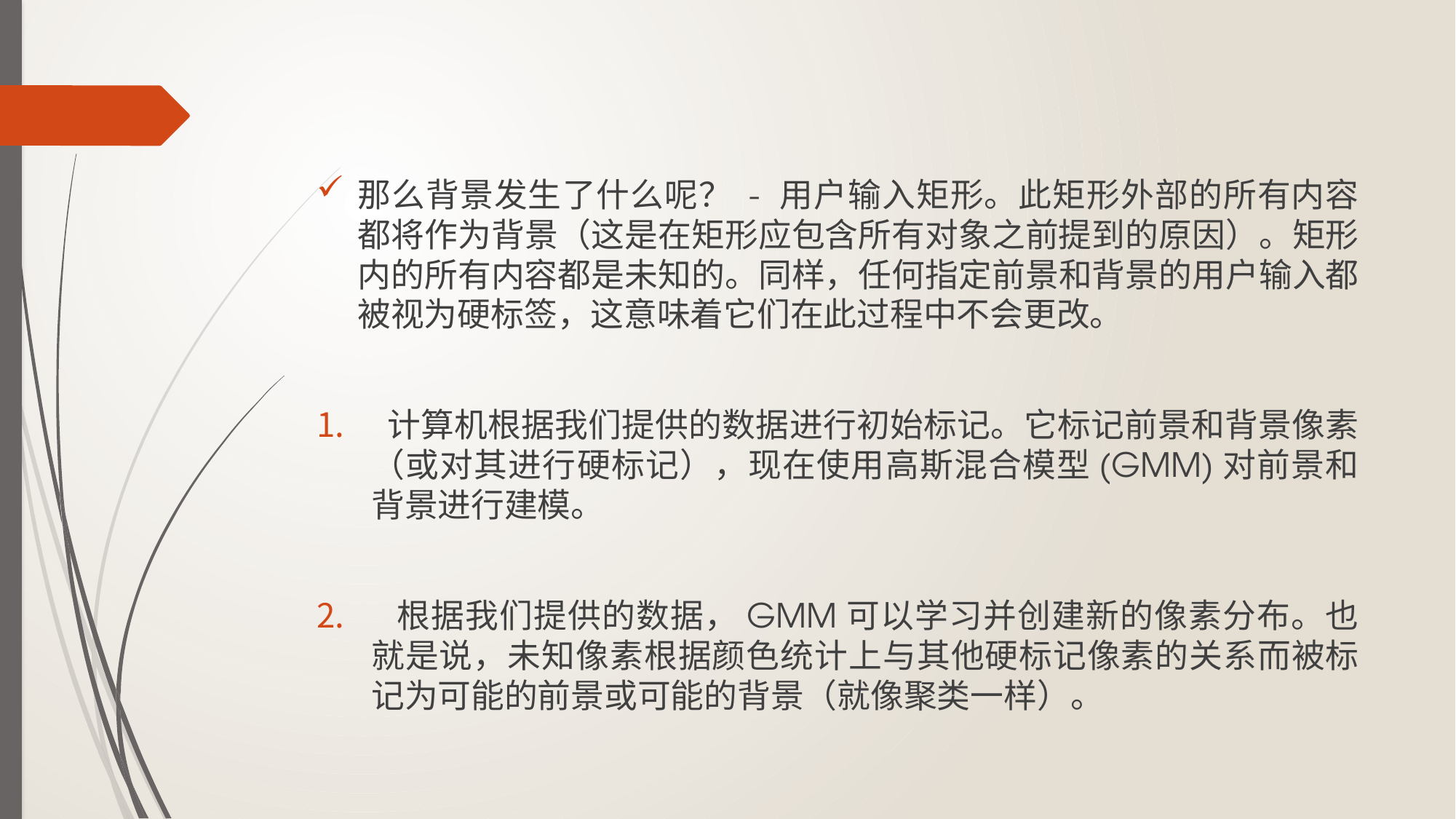

那么背景发生了什么呢？ - 用户输入矩形。此矩形外部的所有内容都将作为背景（这是在矩形应包含所有对象之前提到的原因）。矩形内的所有内容都是未知的。同样，任何指定前景和背景的用户输入都被视为硬标签，这意味着它们在此过程中不会更改。

 计算机根据我们提供的数据进行初始标记。它标记前景和背景像素（或对其进行硬标记），现在使用高斯混合模型(GMM)对前景和背景进行建模。

  根据我们提供的数据，GMM可以学习并创建新的像素分布。也就是说，未知像素根据颜色统计上与其他硬标记像素的关系而被标记为可能的前景或可能的背景（就像聚类一样）。